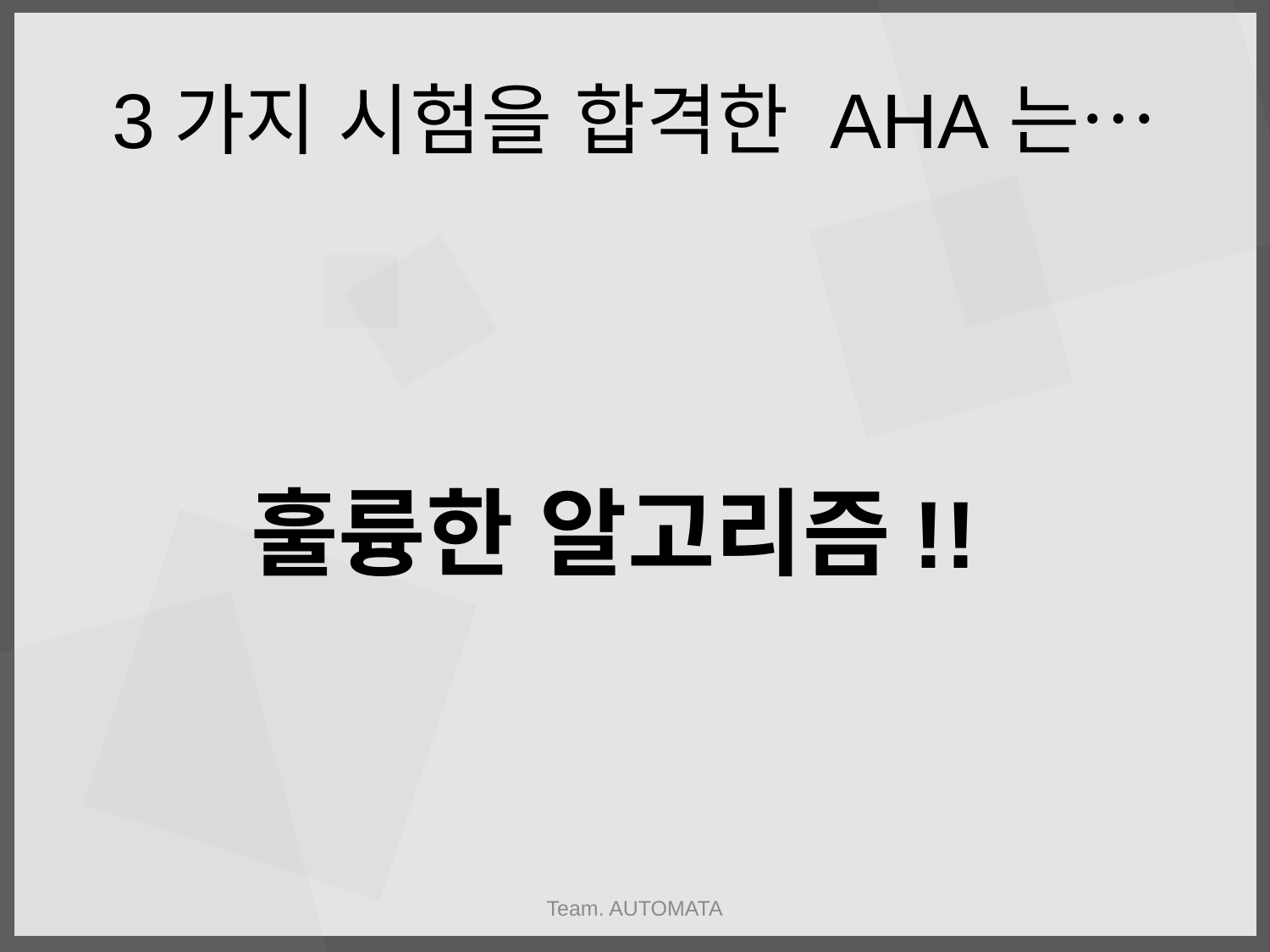

# 3가지 시험을 합격한 AHA는…

        훌륭한 알고리즘!!
Team. AUTOMATA